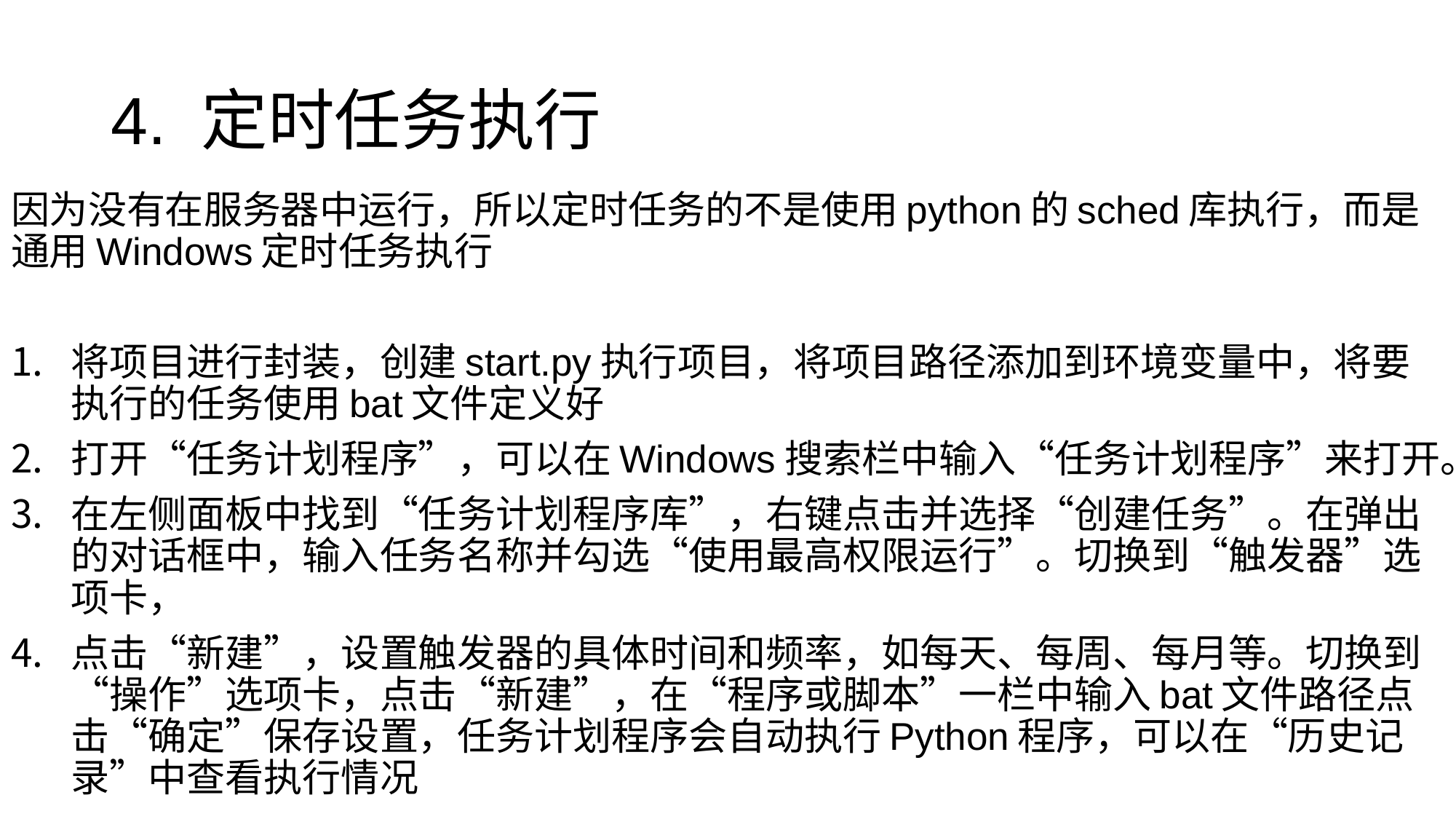

# 4. 定时任务执行
因为没有在服务器中运行，所以定时任务的不是使用python的sched库执行，而是通用Windows定时任务执行

将项目进行封装，创建start.py执行项目，将项目路径添加到环境变量中，将要执行的任务使用bat文件定义好
打开“任务计划程序”，可以在Windows搜索栏中输入“任务计划程序”来打开。
在左侧面板中找到“任务计划程序库”，右键点击并选择“创建任务”。在弹出的对话框中，输入任务名称并勾选“使用最高权限运行”。切换到“触发器”选项卡，
点击“新建”，设置触发器的具体时间和频率，如每天、每周、每月等。切换到“操作”选项卡，点击“新建”，在“程序或脚本”一栏中输入bat文件路径点击“确定”保存设置，任务计划程序会自动执行Python程序，可以在“历史记录”中查看执行情况